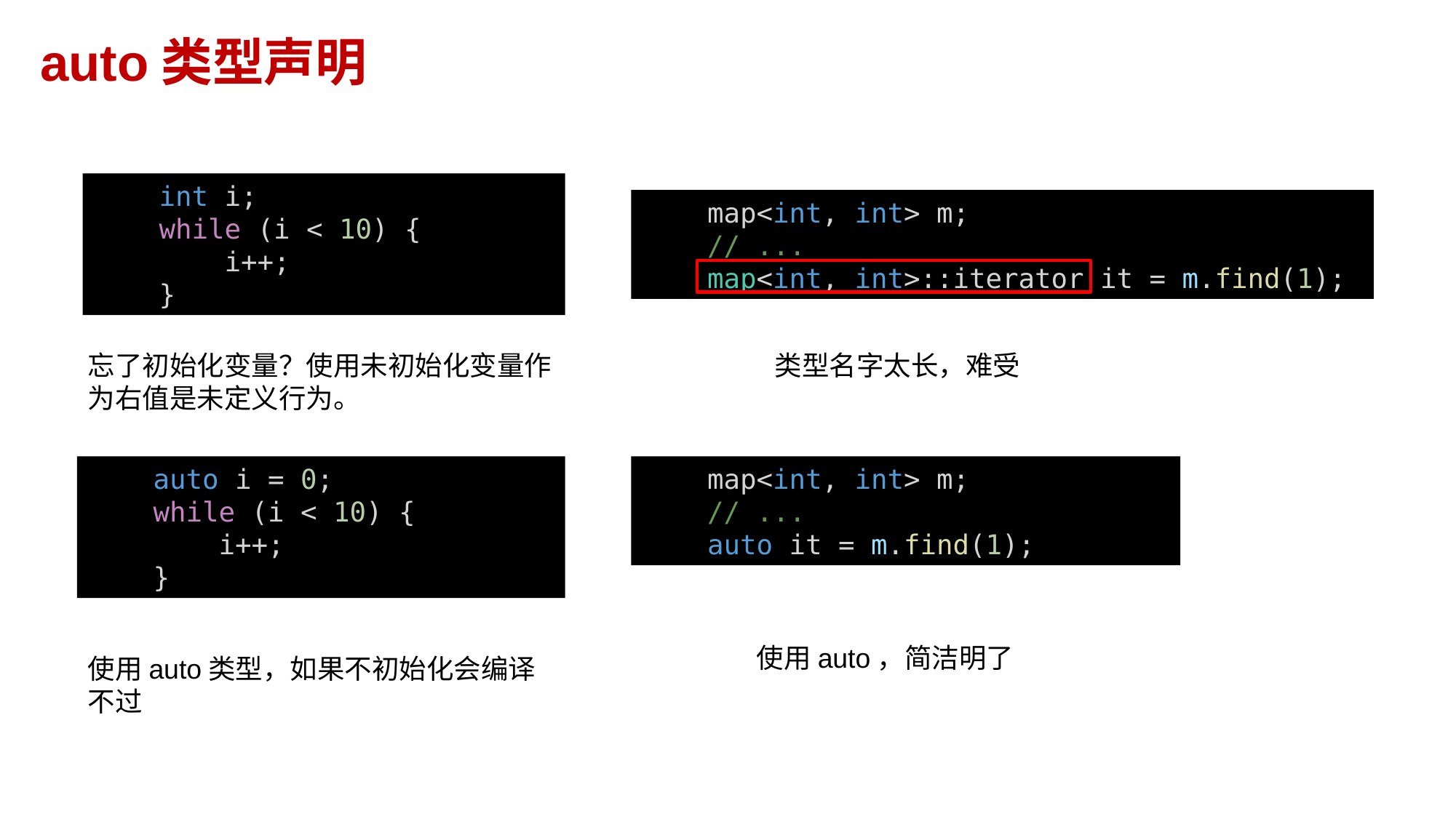

auto类型声明
    int i;
    while (i < 10) {
        i++;
    }
    map<int, int> m;
    // ...
    map<int, int>::iterator it = m.find(1);

类型名字太长，难受
忘了初始化变量？使用未初始化变量作为右值是未定义行为。
    auto i = 0;
    while (i < 10) {
        i++;
    }
    map<int, int> m;
    // ...
    auto it = m.find(1);
使用auto，简洁明了
使用auto类型，如果不初始化会编译不过